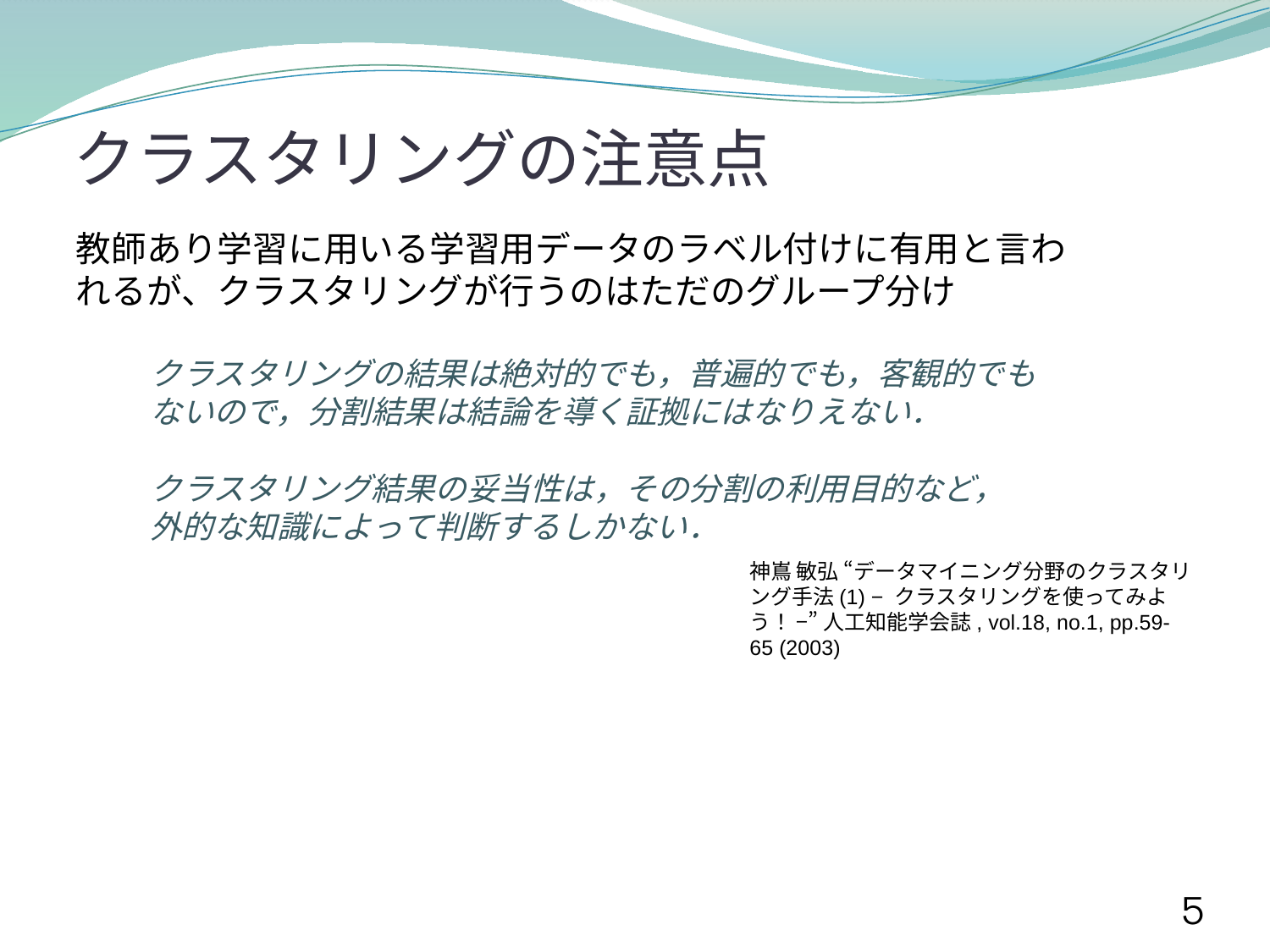

# クラスタリングの注意点
教師あり学習に用いる学習用データのラベル付けに有用と言われるが、クラスタリングが行うのはただのグループ分け
クラスタリングの結果は絶対的でも，普遍的でも，客観的でもないので，分割結果は結論を導く証拠にはなりえない．
クラスタリング結果の妥当性は，その分割の利用目的など，
外的な知識によって判断するしかない．
神嶌 敏弘 “データマイニング分野のクラスタリング手法(1) − クラスタリングを使ってみよう！ −” 人工知能学会誌, vol.18, no.1, pp.59-65 (2003)
5